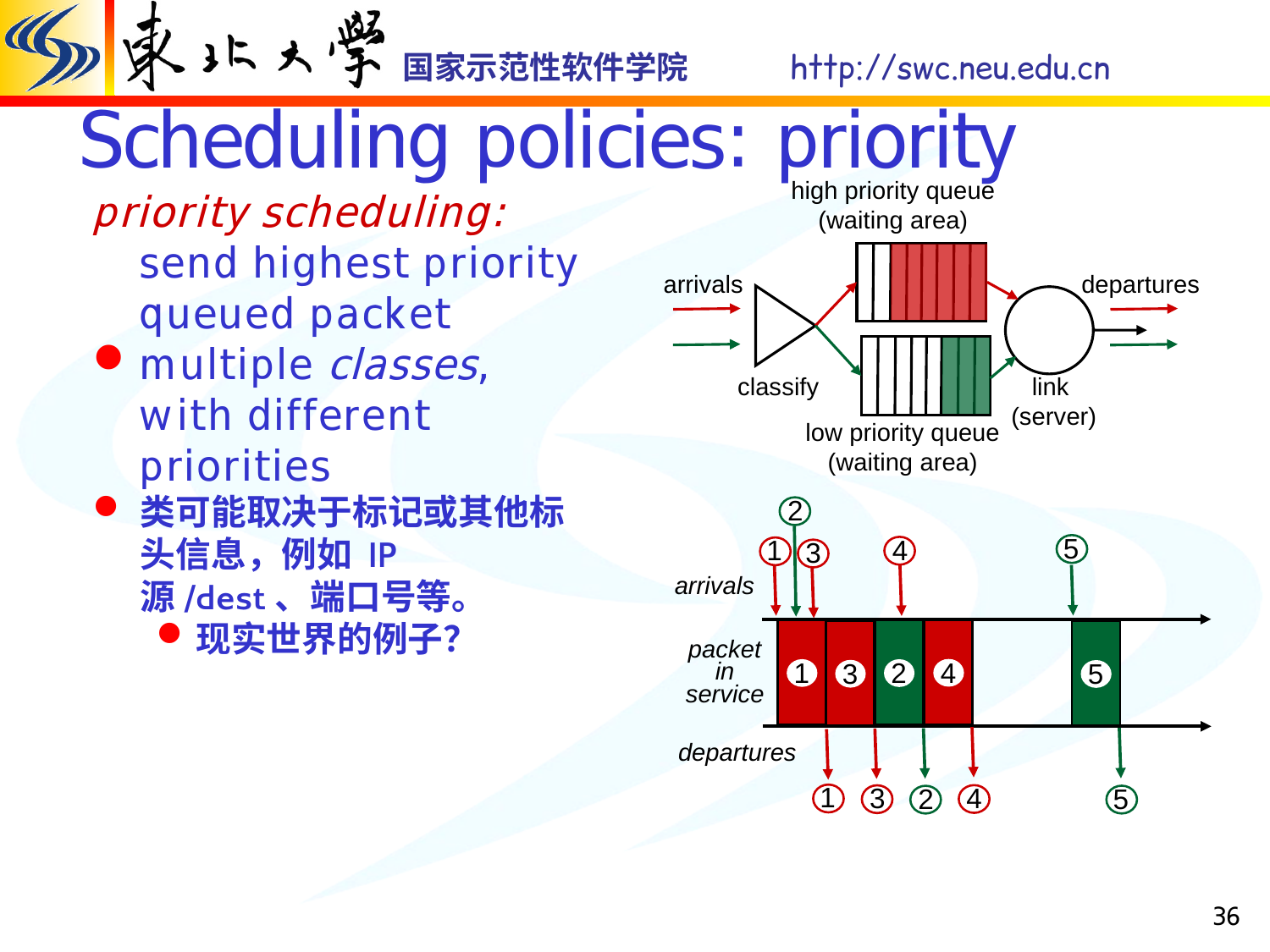

# Scheduling policies: priority
high priority queue
(waiting area)

arrivals
departures
classify
link
 (server)
low priority queue
(waiting area)
priority scheduling: send highest priority queued packet
multiple classes, with different priorities
类可能取决于标记或其他标头信息，例如 IP 源/dest、端口号等。
现实世界的例子？
2

5

4

1

3

arrivals

4

1

2

3

5

packet in service
4

5

2

3

1

departures
36